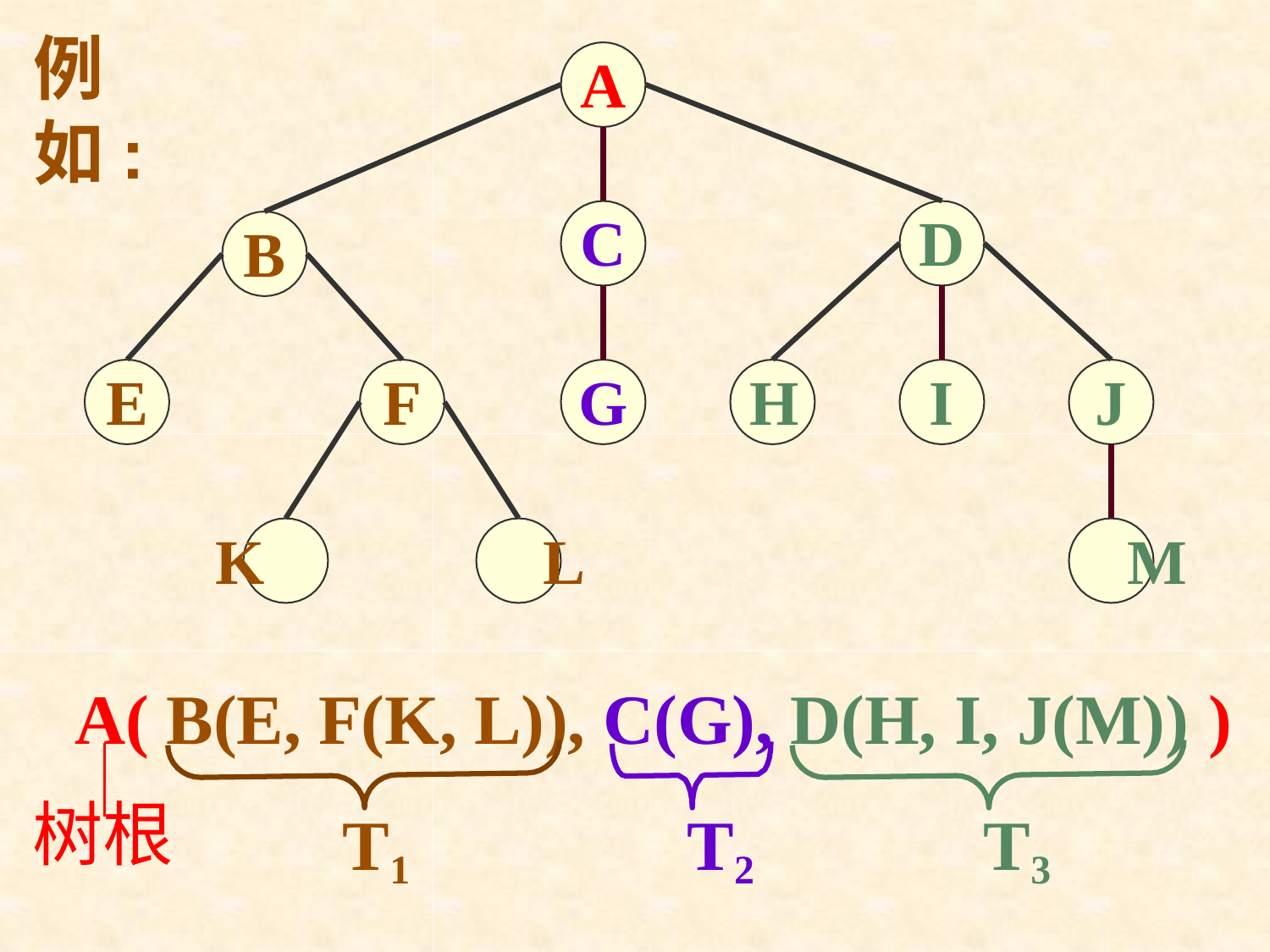

例如:

A

C
D

B

E
F
G	H
I
J

K	L	M

A( B(E, F(K, L)), C(G), D(H, I, J(M)) )

树根
T1	T2	T3